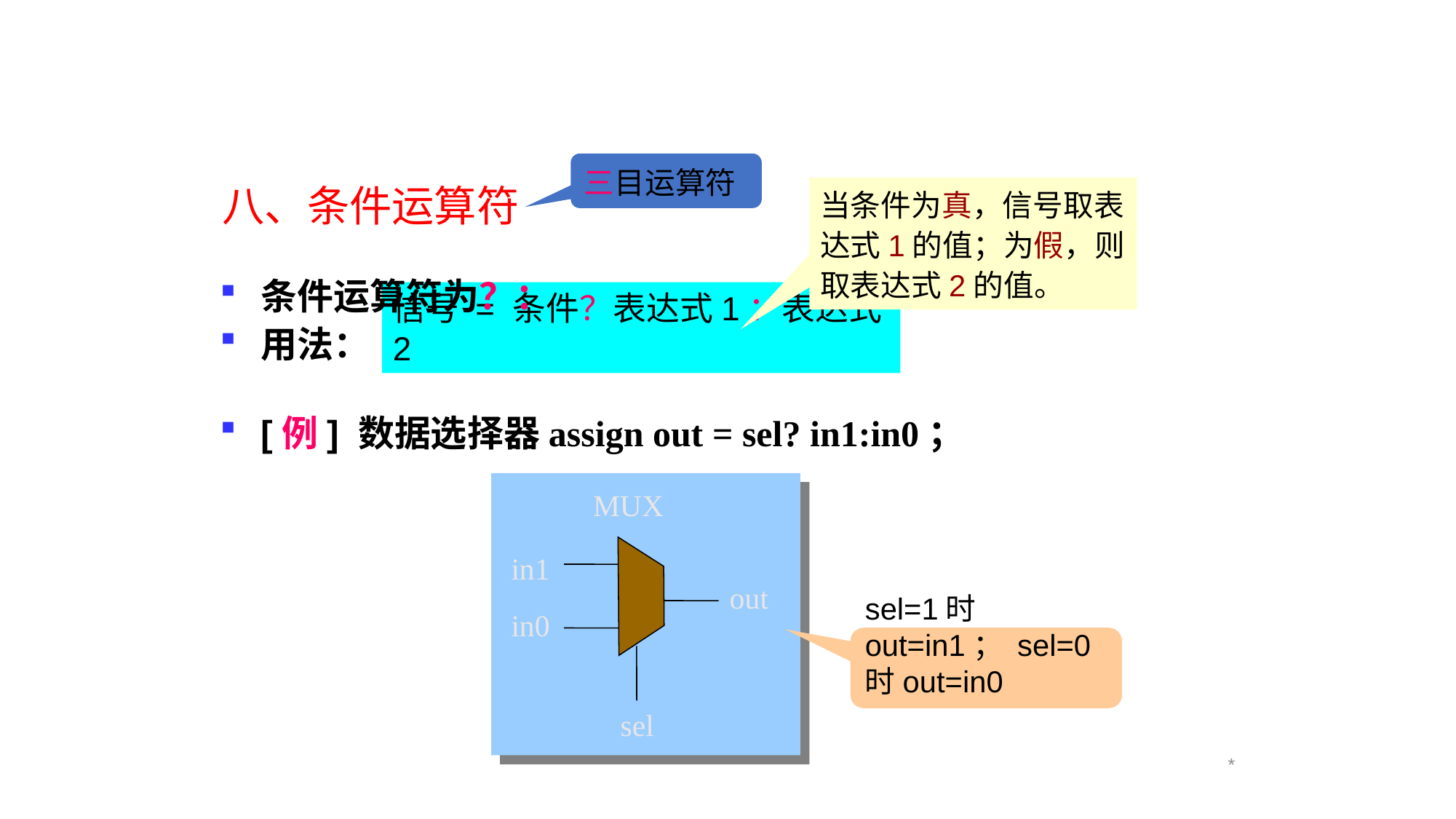

三目运算符
八、条件运算符
当条件为真，信号取表达式1的值；为假，则取表达式2的值。
条件运算符为？：
用法：
信号 = 条件？表达式1：表达式2

[例] 数据选择器assign out = sel? in1:in0；

MUX
in1

out
in0

sel
sel=1时out=in1； sel=0时out=in0
*